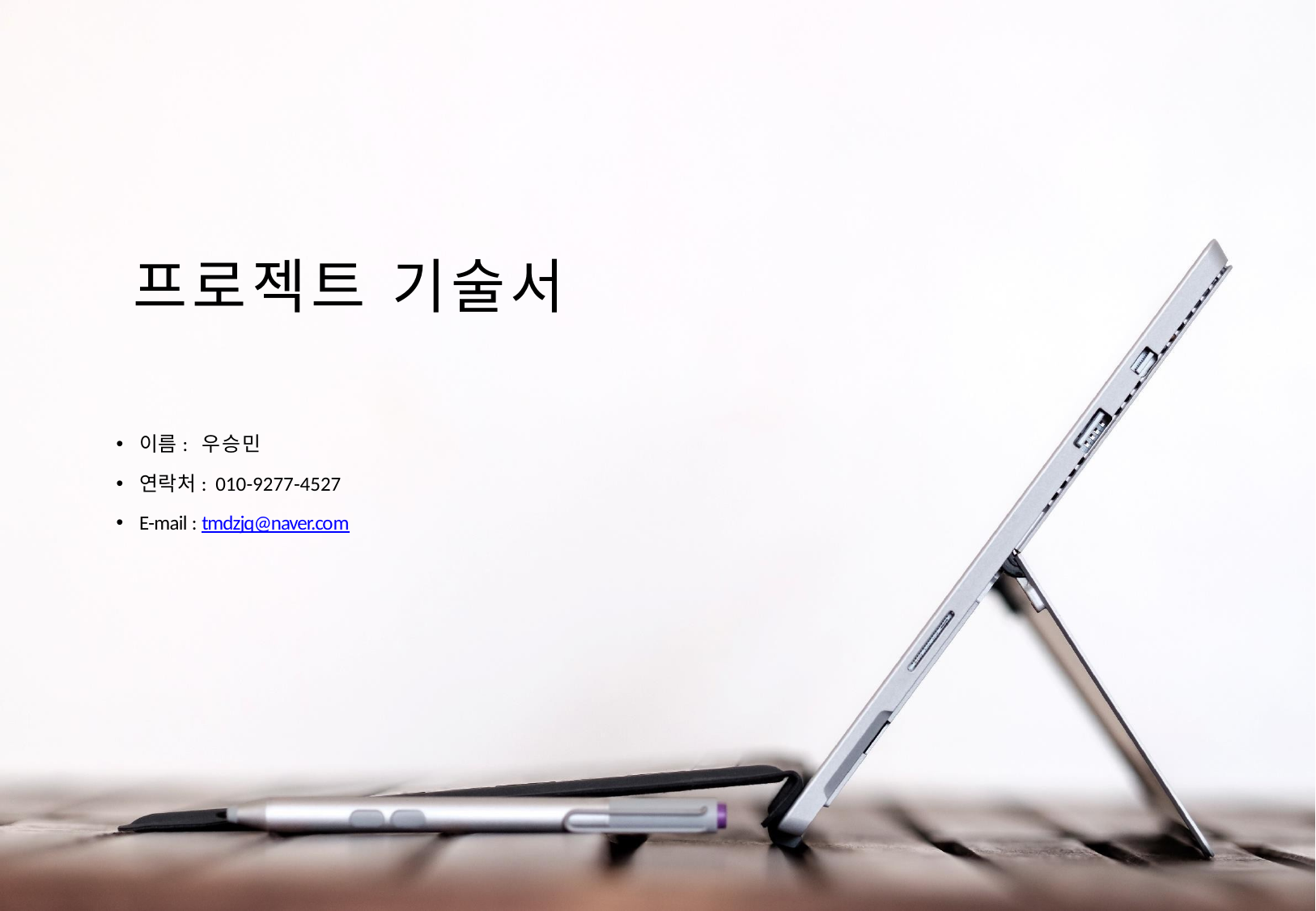

# 프로젝트 기술서
이름: 우승민
연락처: 010-9277-4527
E-mail : tmdzjq@naver.com